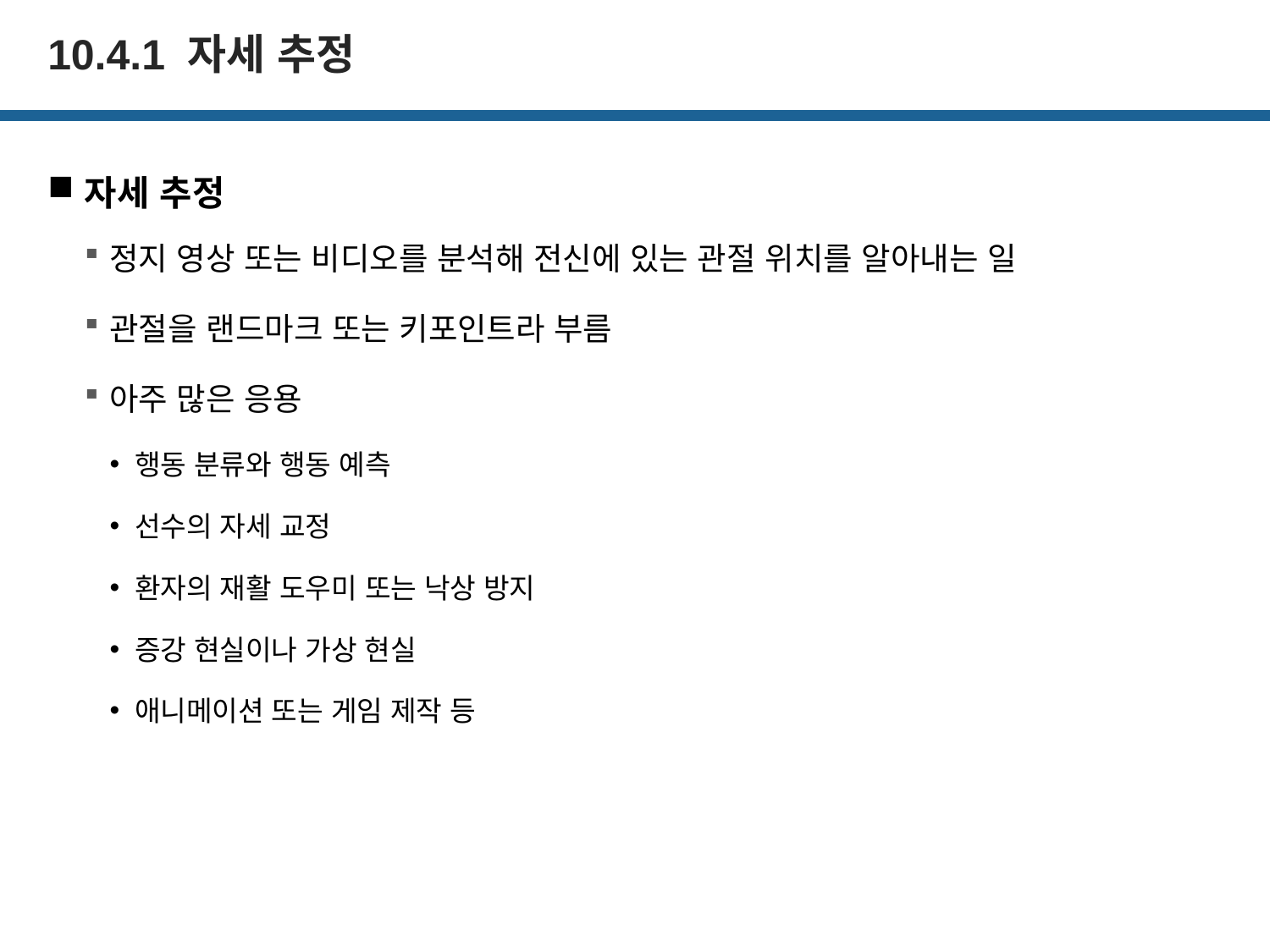

# 10.4.1 자세 추정
자세 추정
정지 영상 또는 비디오를 분석해 전신에 있는 관절 위치를 알아내는 일
관절을 랜드마크 또는 키포인트라 부름
아주 많은 응용
행동 분류와 행동 예측
선수의 자세 교정
환자의 재활 도우미 또는 낙상 방지
증강 현실이나 가상 현실
애니메이션 또는 게임 제작 등